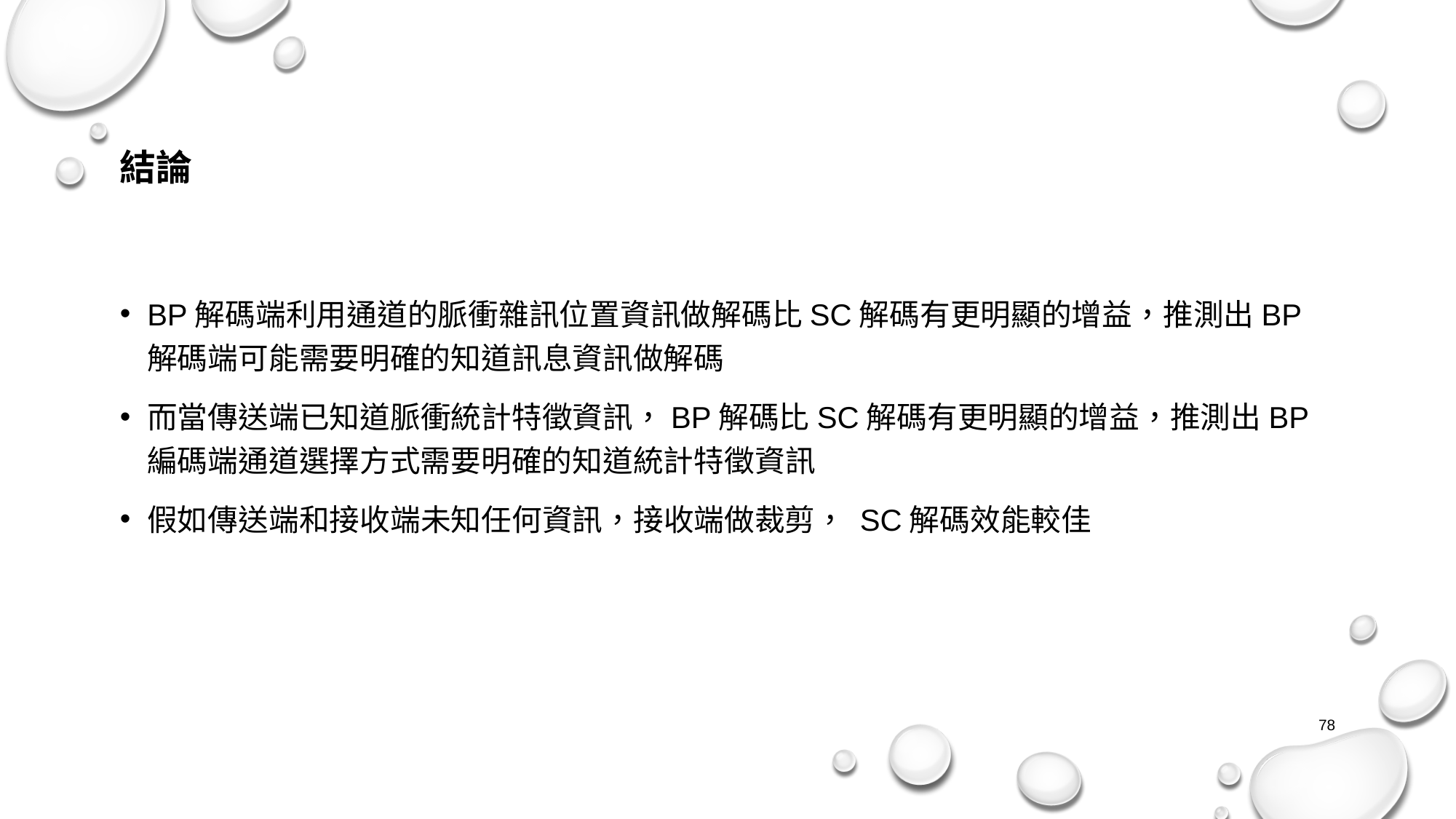

# 結論
BP解碼端利用通道的脈衝雜訊位置資訊做解碼比SC解碼有更明顯的增益，推測出BP解碼端可能需要明確的知道訊息資訊做解碼
而當傳送端已知道脈衝統計特徵資訊，BP解碼比SC解碼有更明顯的增益，推測出BP編碼端通道選擇方式需要明確的知道統計特徵資訊
假如傳送端和接收端未知任何資訊，接收端做裁剪， SC解碼效能較佳

78